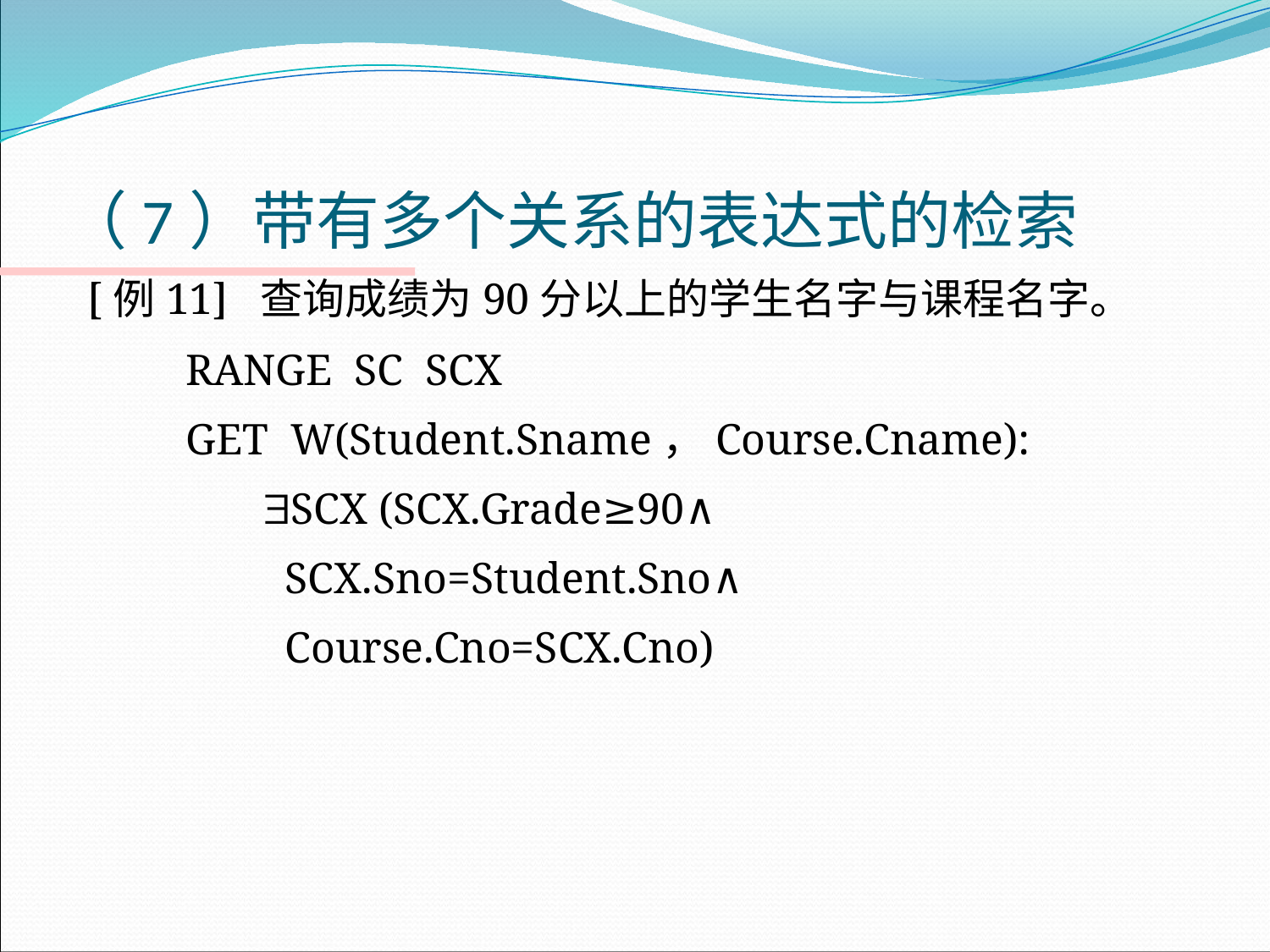

# （7）带有多个关系的表达式的检索
 [例11]  查询成绩为90分以上的学生名字与课程名字。
     RANGE  SC  SCX
     GET  W(Student.Sname，Course.Cname):
            ∃SCX (SCX.Grade≥90∧
              SCX.Sno=Student.Sno∧
              Course.Cno=SCX.Cno)

210